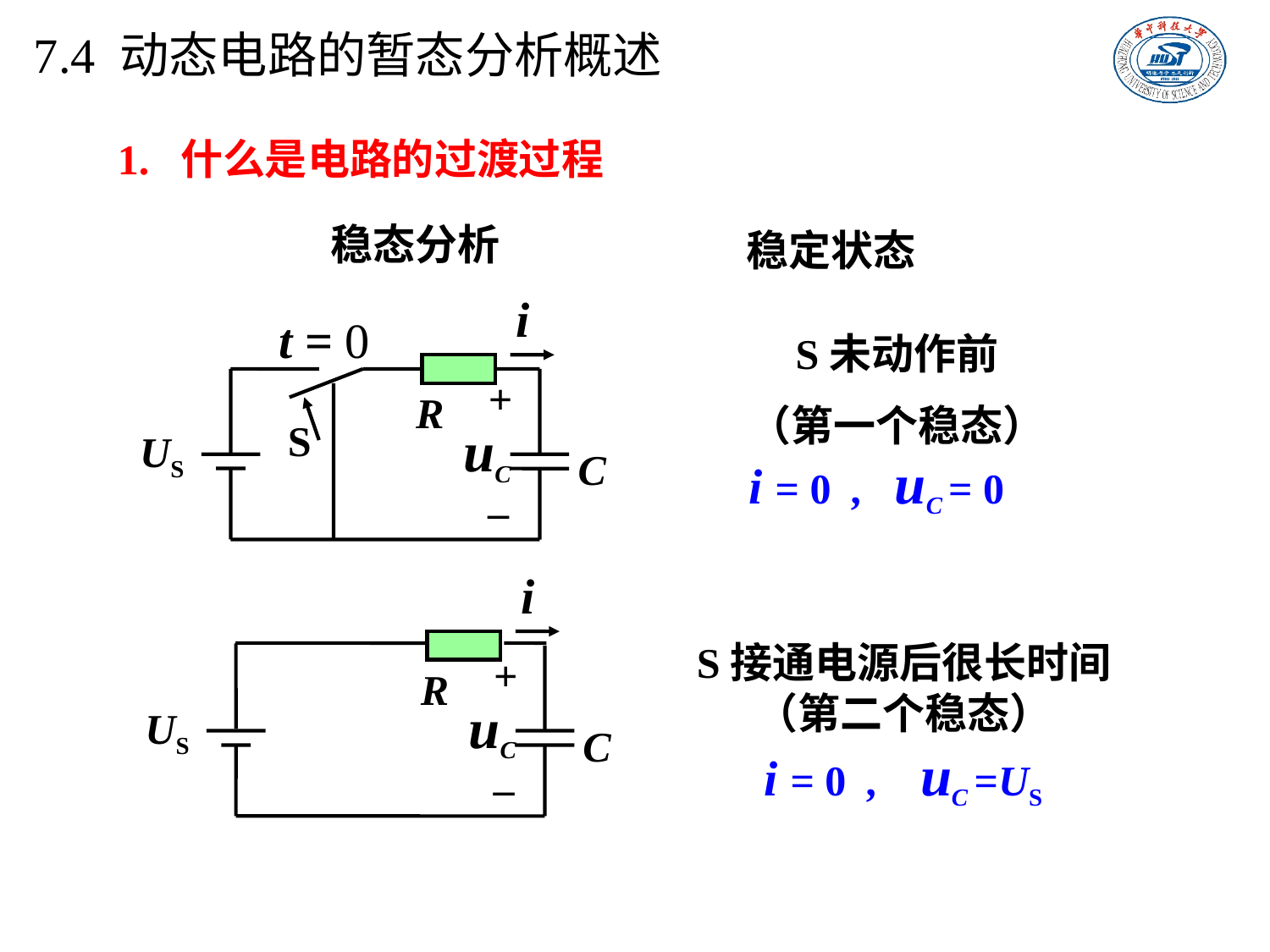

7.4 动态电路的暂态分析概述
1.  什么是电路的过渡过程
稳态分析
稳定状态
i

R
+
–
uC

S
US
C

 t = 0
S未动作前
（第一个稳态）
i = 0  ,   uC = 0
i

R
+
–
uC

US
C

S接通电源后很长时间
（第二个稳态）
i = 0  ,    uC =US